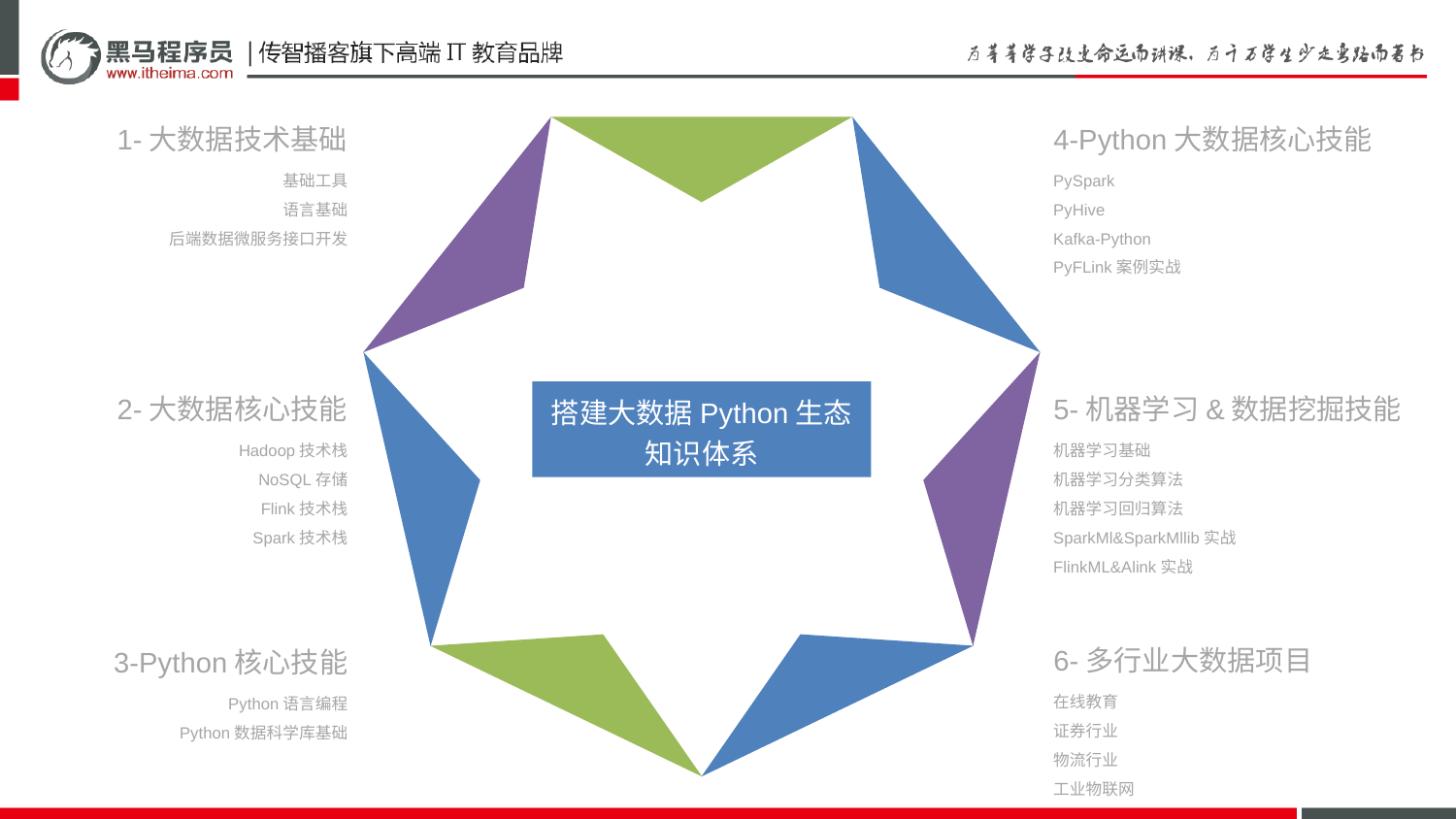

1-大数据技术基础
4-Python大数据核心技能

基础工具
语言基础
后端数据微服务接口开发
PySpark
PyHive
Kafka-Python
PyFLink案例实战
2-大数据核心技能
5-机器学习&数据挖掘技能
搭建大数据Python生态知识体系
Hadoop技术栈
NoSQL存储
Flink技术栈
Spark技术栈
机器学习基础
机器学习分类算法
机器学习回归算法
SparkMl&SparkMllib实战
FlinkML&Alink实战
6-多行业大数据项目
3-Python核心技能
在线教育
证券行业
物流行业
工业物联网
Python语言编程
Python数据科学库基础